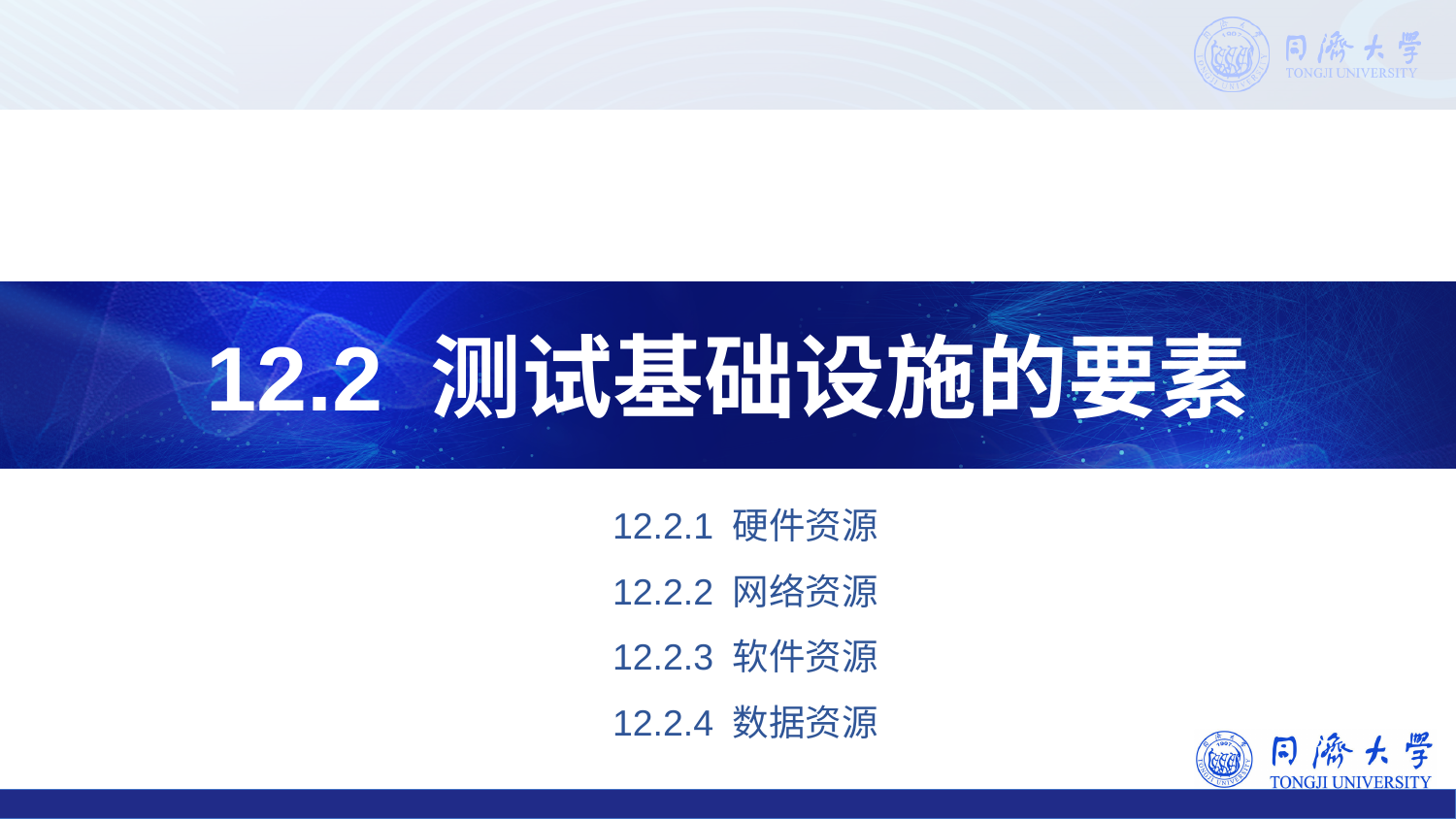

12.2 测试基础设施的要素
12.2.1 硬件资源
12.2.2 网络资源
12.2.3 软件资源
12.2.4 数据资源